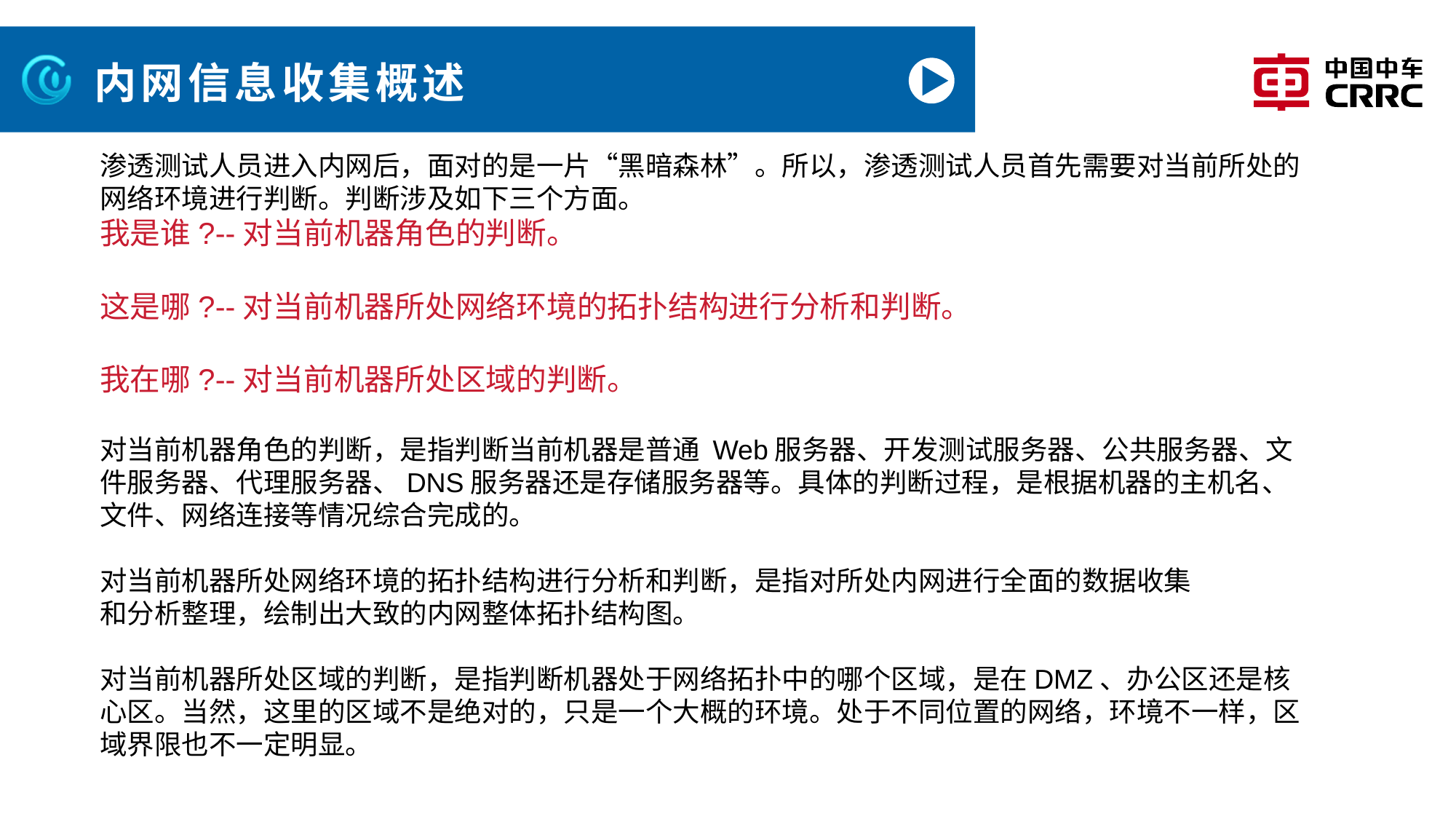

# 内网信息收集概述
渗透测试人员进入内网后，面对的是一片“黑暗森林”。所以，渗透测试人员首先需要对当前所处的网络环境进行判断。判断涉及如下三个方面。
我是谁?--对当前机器角色的判断。

这是哪?--对当前机器所处网络环境的拓扑结构进行分析和判断。

我在哪?--对当前机器所处区域的判断。

对当前机器角色的判断，是指判断当前机器是普通 Web服务器、开发测试服务器、公共服务器、文件服务器、代理服务器、DNS服务器还是存储服务器等。具体的判断过程，是根据机器的主机名、文件、网络连接等情况综合完成的。

对当前机器所处网络环境的拓扑结构进行分析和判断，是指对所处内网进行全面的数据收集
和分析整理，绘制出大致的内网整体拓扑结构图。

对当前机器所处区域的判断，是指判断机器处于网络拓扑中的哪个区域，是在DMZ、办公区还是核心区。当然，这里的区域不是绝对的，只是一个大概的环境。处于不同位置的网络，环境不一样，区域界限也不一定明显。
45